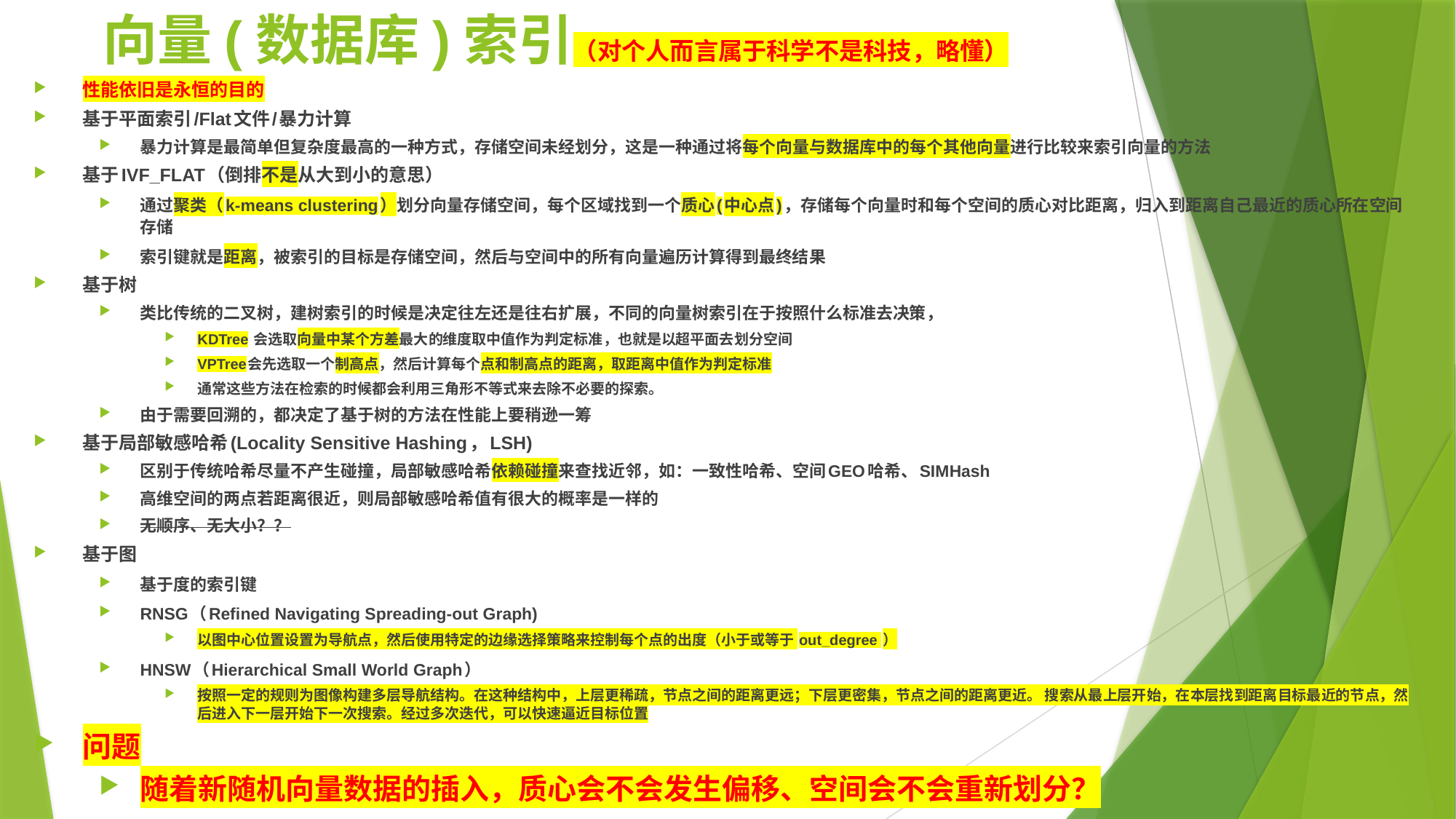

# 向量(数据库)索引（对个人而言属于科学不是科技，略懂）
性能依旧是永恒的目的
基于平面索引/Flat文件/暴力计算
暴力计算是最简单但复杂度最高的一种方式，存储空间未经划分，这是一种通过将每个向量与数据库中的每个其他向量进行比较来索引向量的方法
基于IVF_FLAT（倒排不是从大到小的意思）
通过聚类（k-means clustering）划分向量存储空间，每个区域找到一个质心(中心点)，存储每个向量时和每个空间的质心对比距离，归入到距离自己最近的质心所在空间存储
索引键就是距离，被索引的目标是存储空间，然后与空间中的所有向量遍历计算得到最终结果
基于树
类比传统的二叉树，建树索引的时候是决定往左还是往右扩展，不同的向量树索引在于按照什么标准去决策，
KDTree 会选取向量中某个方差最大的维度取中值作为判定标准，也就是以超平面去划分空间
VPTree会先选取一个制高点，然后计算每个点和制高点的距离，取距离中值作为判定标准
通常这些方法在检索的时候都会利用三角形不等式来去除不必要的探索。
由于需要回溯的，都决定了基于树的方法在性能上要稍逊一筹
基于局部敏感哈希(Locality Sensitive Hashing，LSH)
区别于传统哈希尽量不产生碰撞，局部敏感哈希依赖碰撞来查找近邻，如：一致性哈希、空间GEO哈希、SIMHash
高维空间的两点若距离很近，则局部敏感哈希值有很大的概率是一样的
无顺序、无大小？？
基于图
基于度的索引键
RNSG（Refined Navigating Spreading-out Graph)
以图中心位置设置为导航点，然后使用特定的边缘选择策略来控制每个点的出度（小于或等于 out_degree ）
HNSW（Hierarchical Small World Graph）
按照一定的规则为图像构建多层导航结构。在这种结构中，上层更稀疏，节点之间的距离更远；下层更密集，节点之间的距离更近。 搜索从最上层开始，在本层找到距离目标最近的节点，然后进入下一层开始下一次搜索。经过多次迭代，可以快速逼近目标位置
问题
随着新随机向量数据的插入，质心会不会发生偏移、空间会不会重新划分？